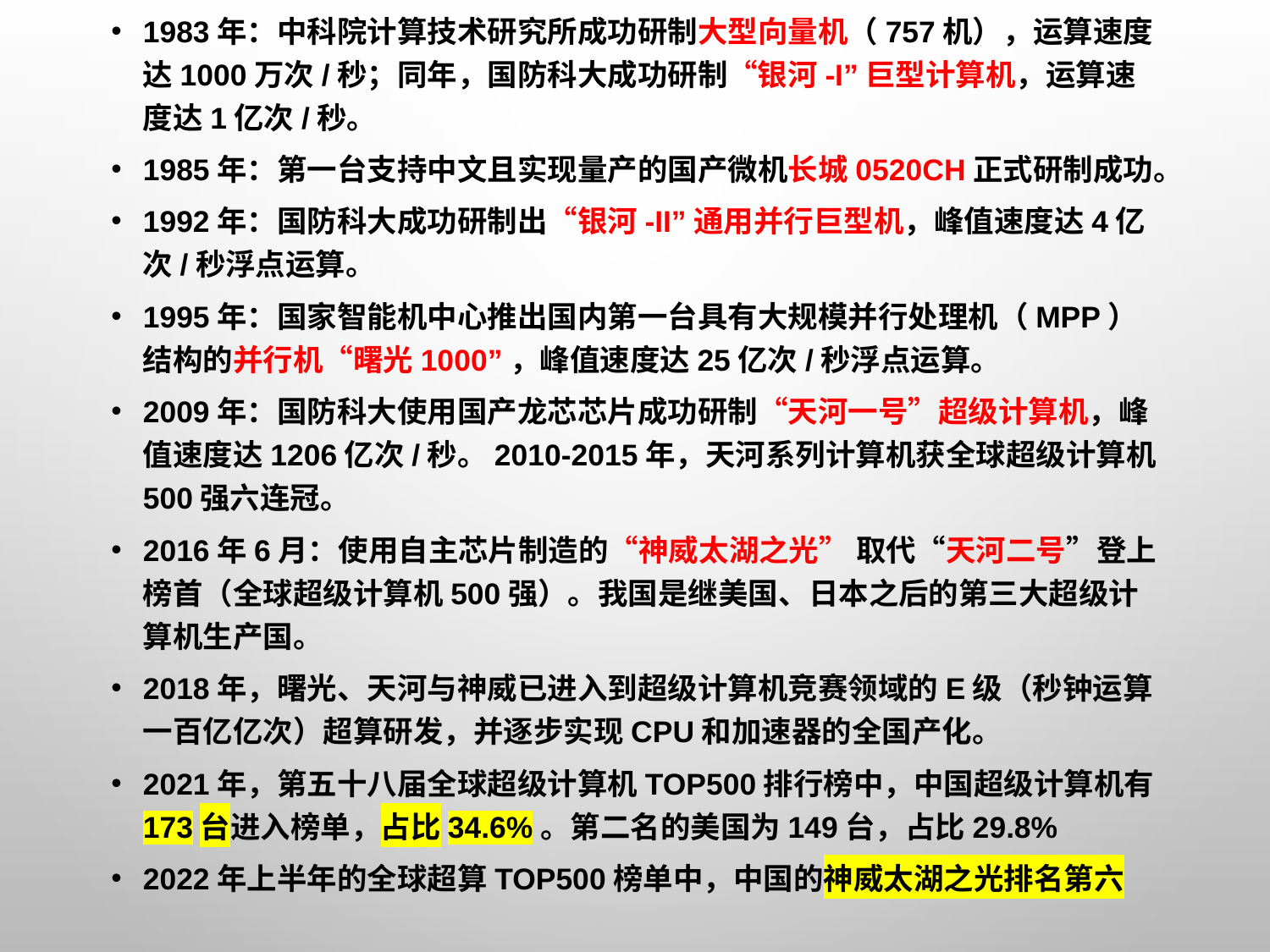

1983年：中科院计算技术研究所成功研制大型向量机（757机），运算速度达1000万次/秒；同年，国防科大成功研制“银河-I”巨型计算机，运算速度达1亿次/秒。
1985年：第一台支持中文且实现量产的国产微机长城0520CH正式研制成功。
1992年：国防科大成功研制出“银河-II”通用并行巨型机，峰值速度达4亿次/秒浮点运算。
1995年：国家智能机中心推出国内第一台具有大规模并行处理机（MPP）结构的并行机“曙光1000”，峰值速度达25亿次/秒浮点运算。
2009年：国防科大使用国产龙芯芯片成功研制“天河一号”超级计算机，峰值速度达1206亿次/秒。2010-2015年，天河系列计算机获全球超级计算机500强六连冠。
2016年6月：使用自主芯片制造的“神威太湖之光” 取代“天河二号”登上榜首（全球超级计算机500强）。我国是继美国、日本之后的第三大超级计算机生产国。
2018年，曙光、天河与神威已进入到超级计算机竞赛领域的E级（秒钟运算一百亿亿次）超算研发，并逐步实现CPU和加速器的全国产化。
2021年，第五十八届全球超级计算机TOP500排行榜中，中国超级计算机有173台进入榜单，占比34.6%。第二名的美国为149台，占比29.8%
2022年上半年的全球超算TOP500榜单中，中国的神威太湖之光排名第六